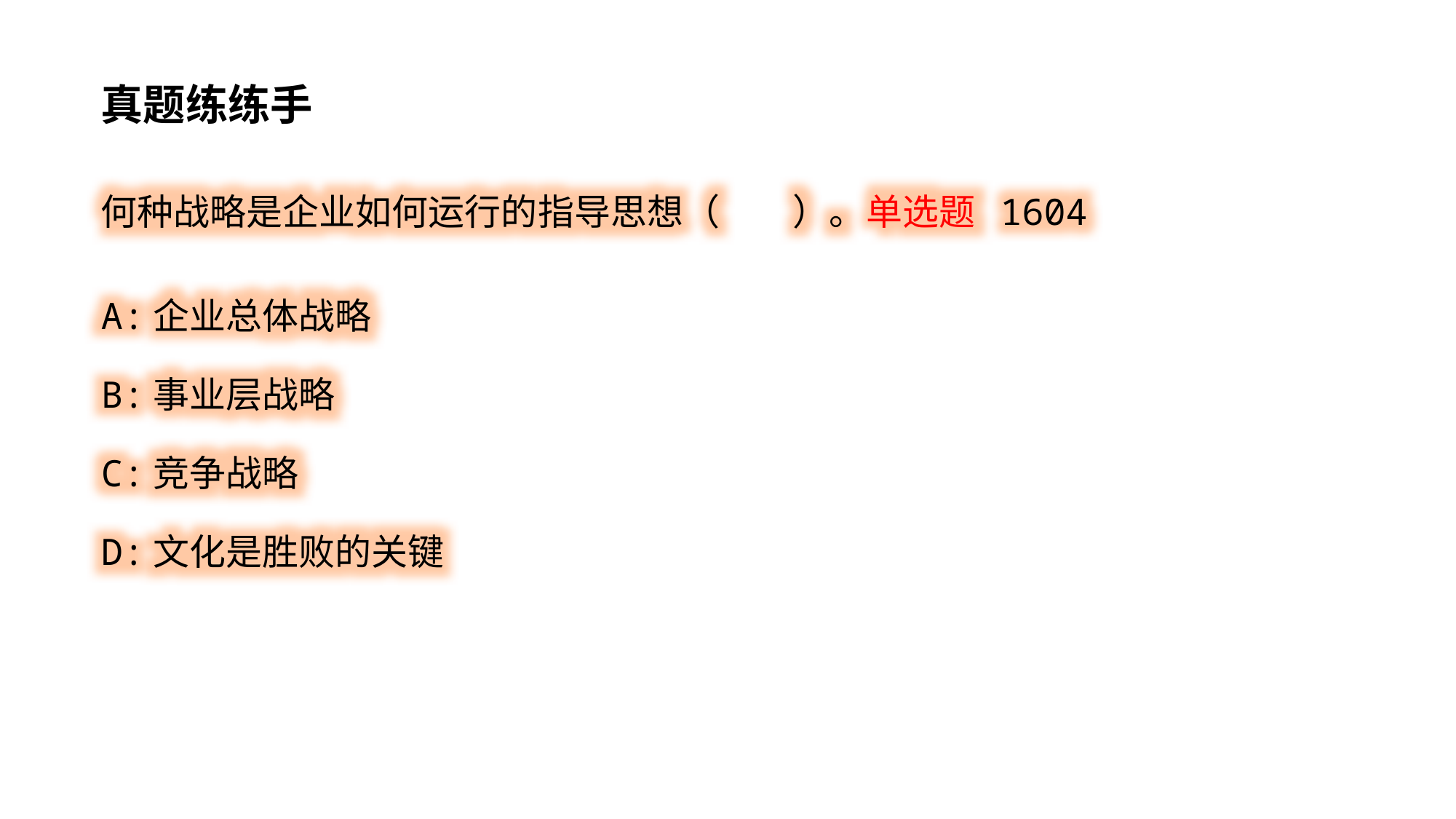

真题练练手
何种战略是企业如何运行的指导思想（         ）。单选题  1604

A:企业总体战略

B:事业层战略

C:竞争战略

D:文化是胜败的关键